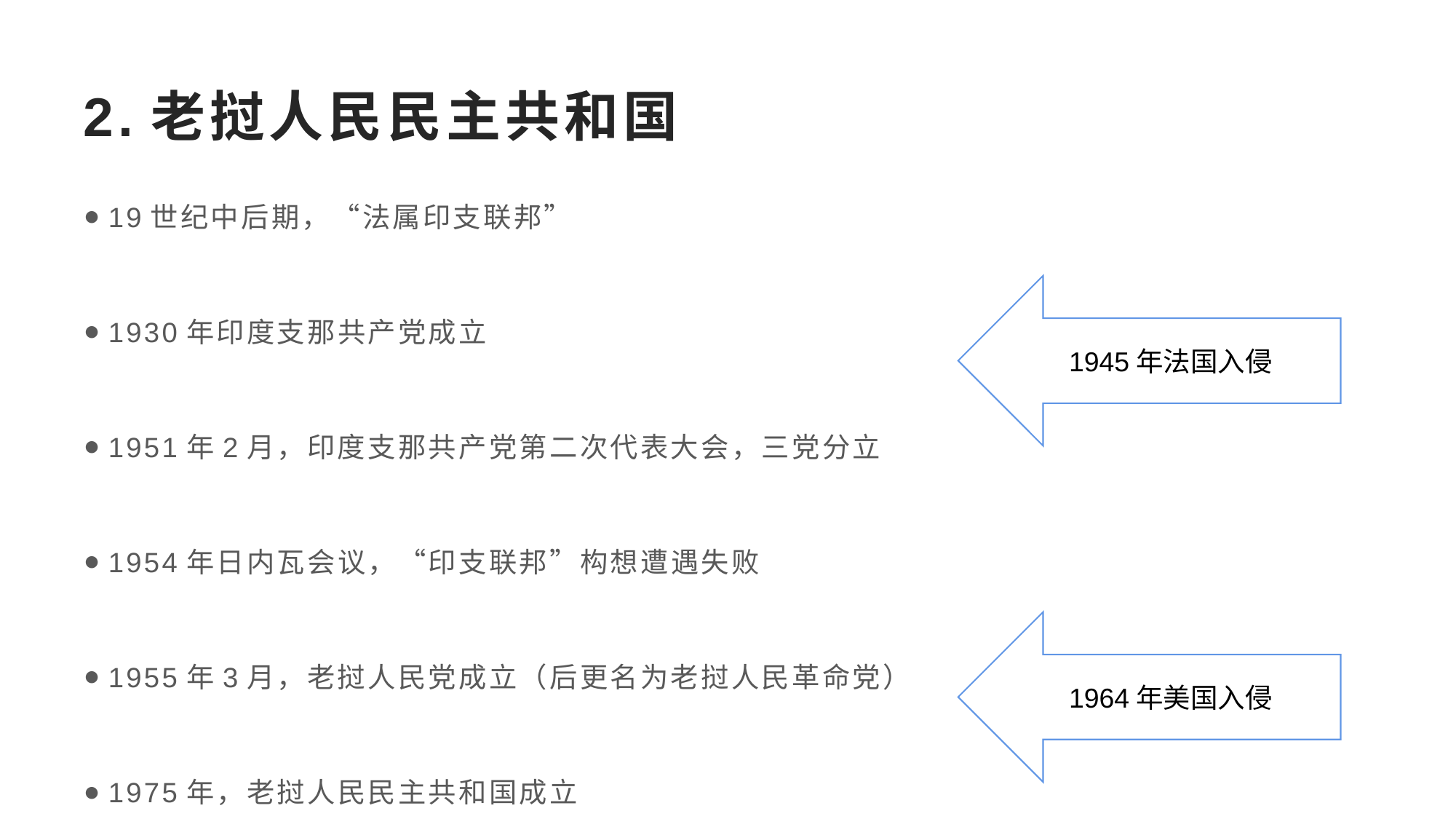

# 2.老挝人民民主共和国
19世纪中后期，“法属印支联邦”

1930年印度支那共产党成立

1951年2月，印度支那共产党第二次代表大会，三党分立

1954年日内瓦会议，“印支联邦”构想遭遇失败

1955年3月，老挝人民党成立（后更名为老挝人民革命党）

1975年，老挝人民民主共和国成立
1945年法国入侵
1964年美国入侵